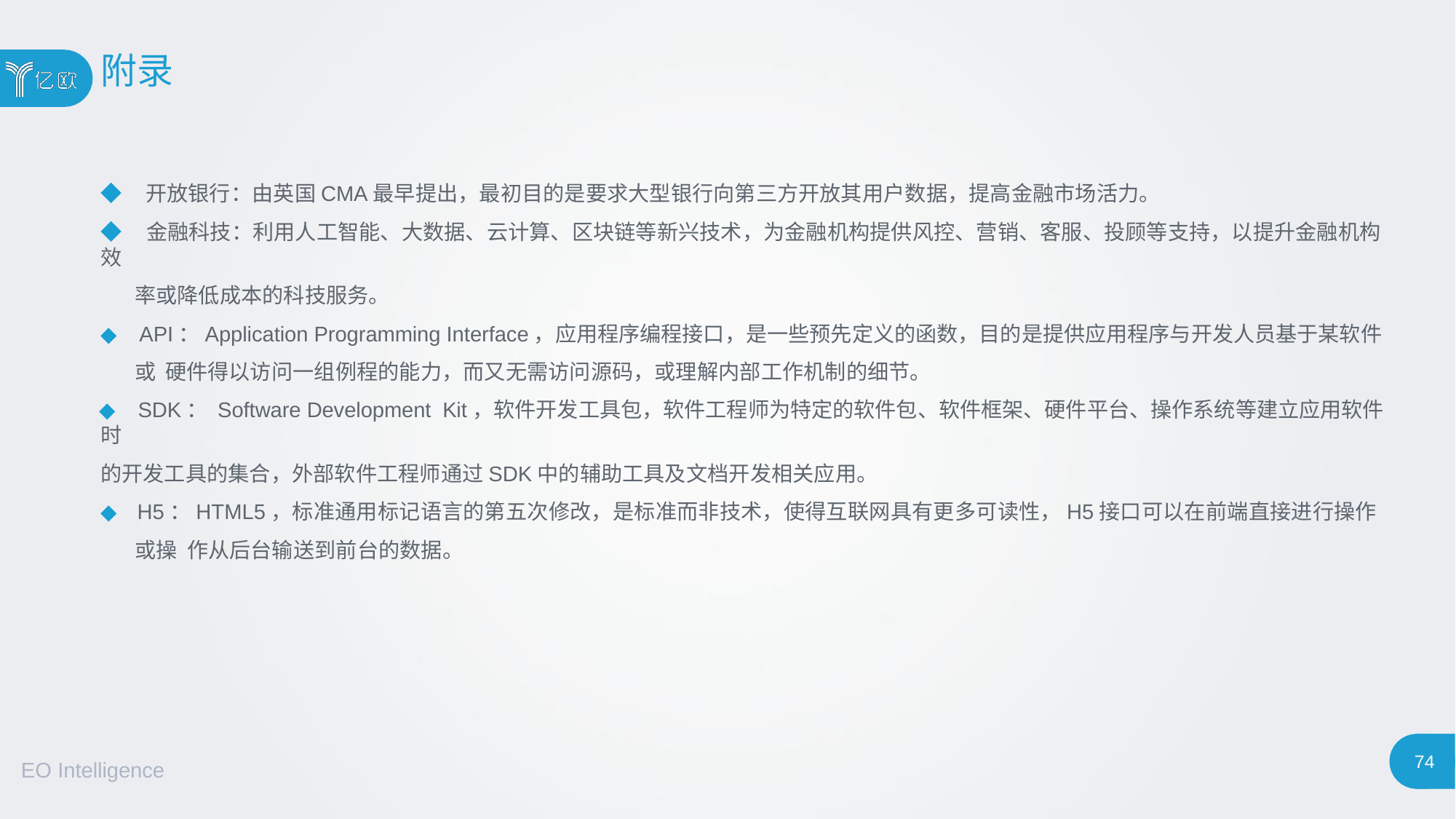

附录

◆ 开放银行：由英国CMA最早提出，最初目的是要求大型银行向第三方开放其用户数据，提高金融市场活力。
◆ 金融科技：利用人工智能、大数据、云计算、区块链等新兴技术，为金融机构提供风控、营销、客服、投顾等支持，以提升金融机构效
率或降低成本的科技服务。
◆ API：Application Programming Interface，应用程序编程接口，是一些预先定义的函数，目的是提供应用程序与开发人员基于某软件或  硬件得以访问一组例程的能力，而又无需访问源码，或理解内部工作机制的细节。
◆ SDK： Software Development Kit，软件开发工具包，软件工程师为特定的软件包、软件框架、硬件平台、操作系统等建立应用软件时
的开发工具的集合，外部软件工程师通过SDK中的辅助工具及文档开发相关应用。
◆ H5：HTML5，标准通用标记语言的第五次修改，是标准而非技术，使得互联网具有更多可读性，H5接口可以在前端直接进行操作或操  作从后台输送到前台的数据。
74
EO Intelligence